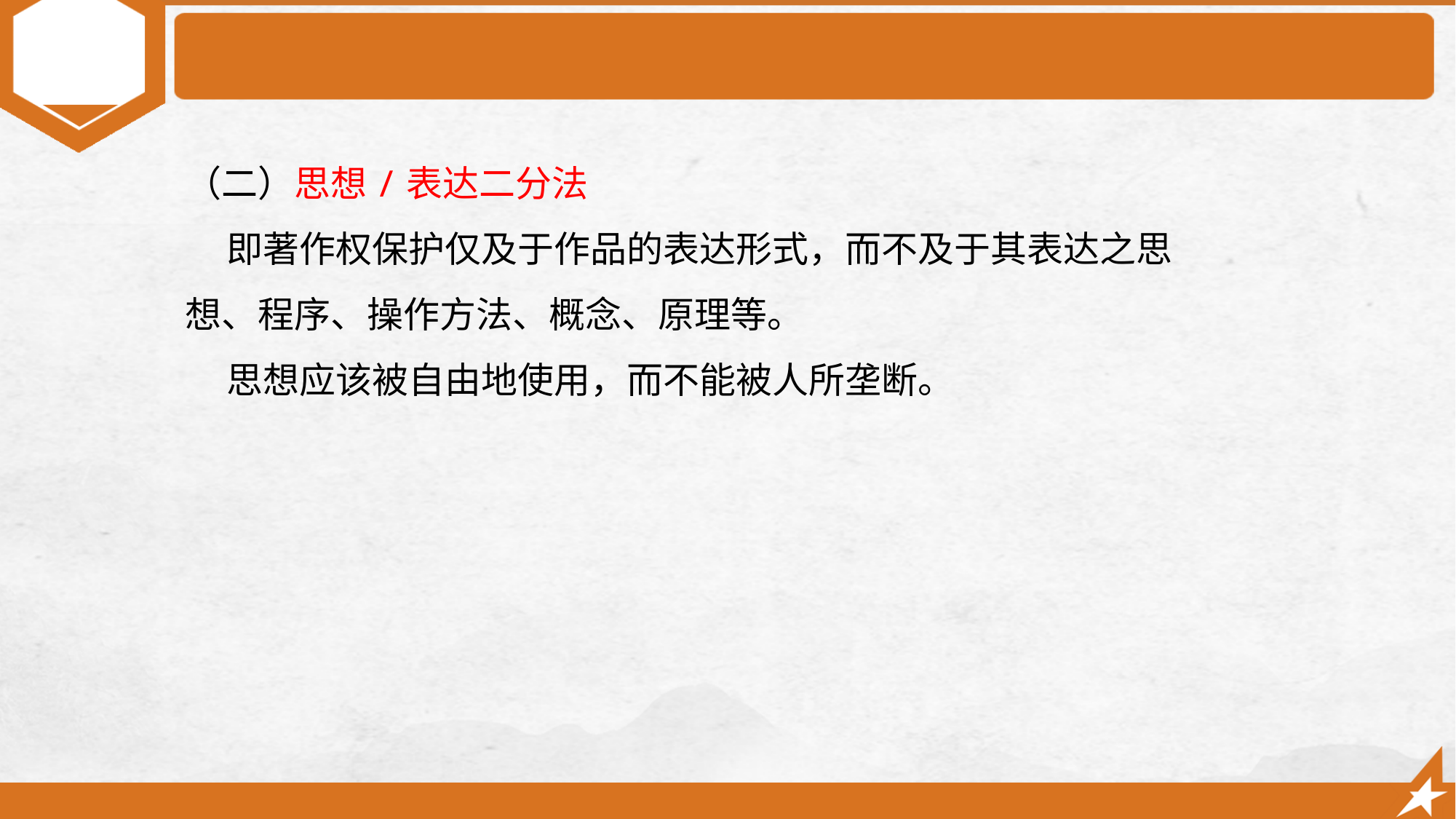

（二）思想/表达二分法
    即著作权保护仅及于作品的表达形式，而不及于其表达之思想、程序、操作方法、概念、原理等。
    思想应该被自由地使用，而不能被人所垄断。